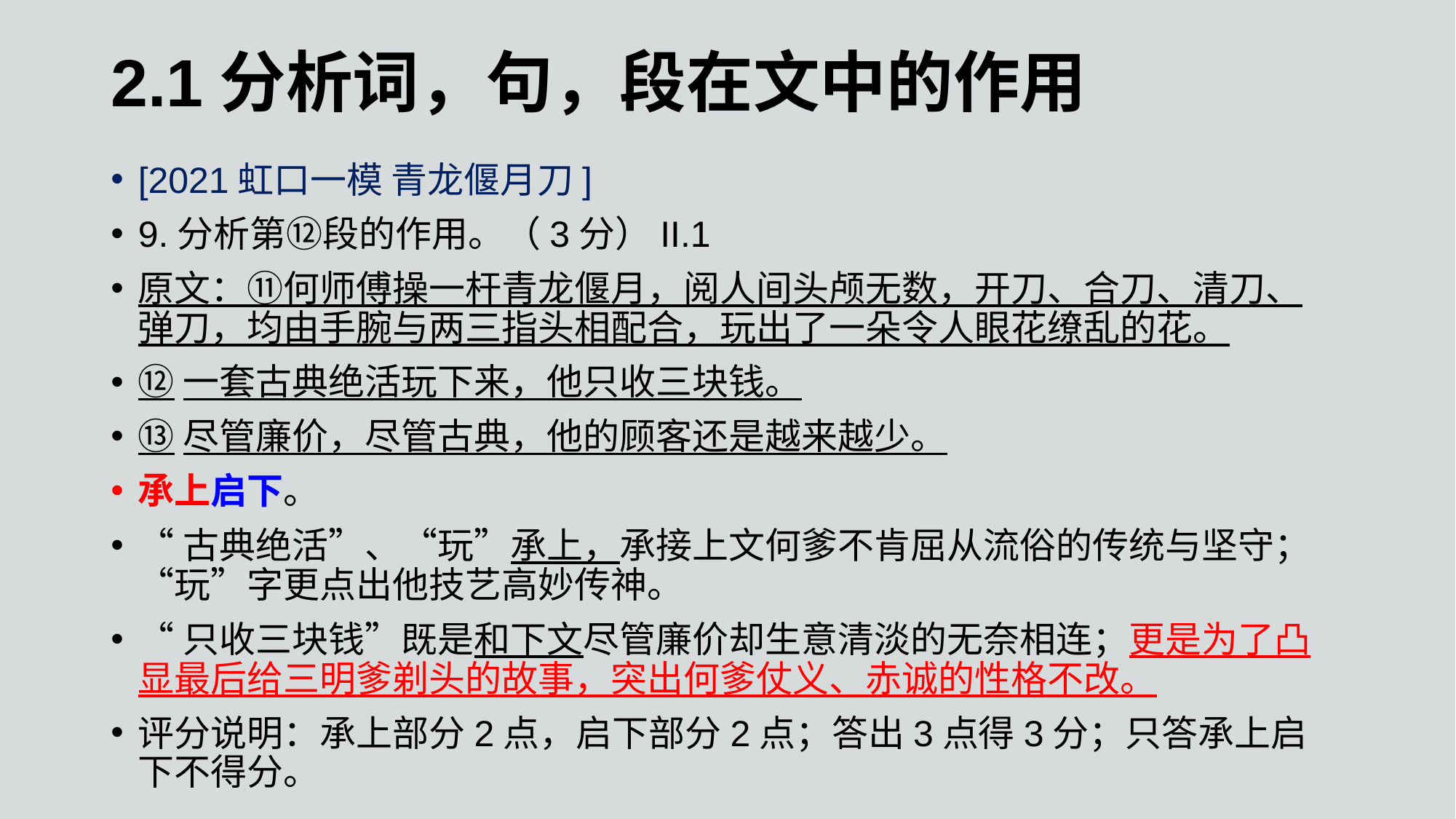

2.1分析词，句，段在文中的作用
[2021虹口一模 青龙偃月刀]
9.分析第⑫段的作用。（3分）II.1
原文：⑪何师傅操一杆青龙偃月，阅人间头颅无数，开刀、合刀、清刀、弹刀，均由手腕与两三指头相配合，玩出了一朵令人眼花缭乱的花。
⑫一套古典绝活玩下来，他只收三块钱。
⑬尽管廉价，尽管古典，他的顾客还是越来越少。
承上启下。
“古典绝活”、“玩”承上，承接上文何爹不肯屈从流俗的传统与坚守；“玩”字更点出他技艺高妙传神。
“只收三块钱”既是和下文尽管廉价却生意清淡的无奈相连；更是为了凸显最后给三明爹剃头的故事，突出何爹仗义、赤诚的性格不改。
评分说明：承上部分2点，启下部分2点；答出3点得3分；只答承上启下不得分。